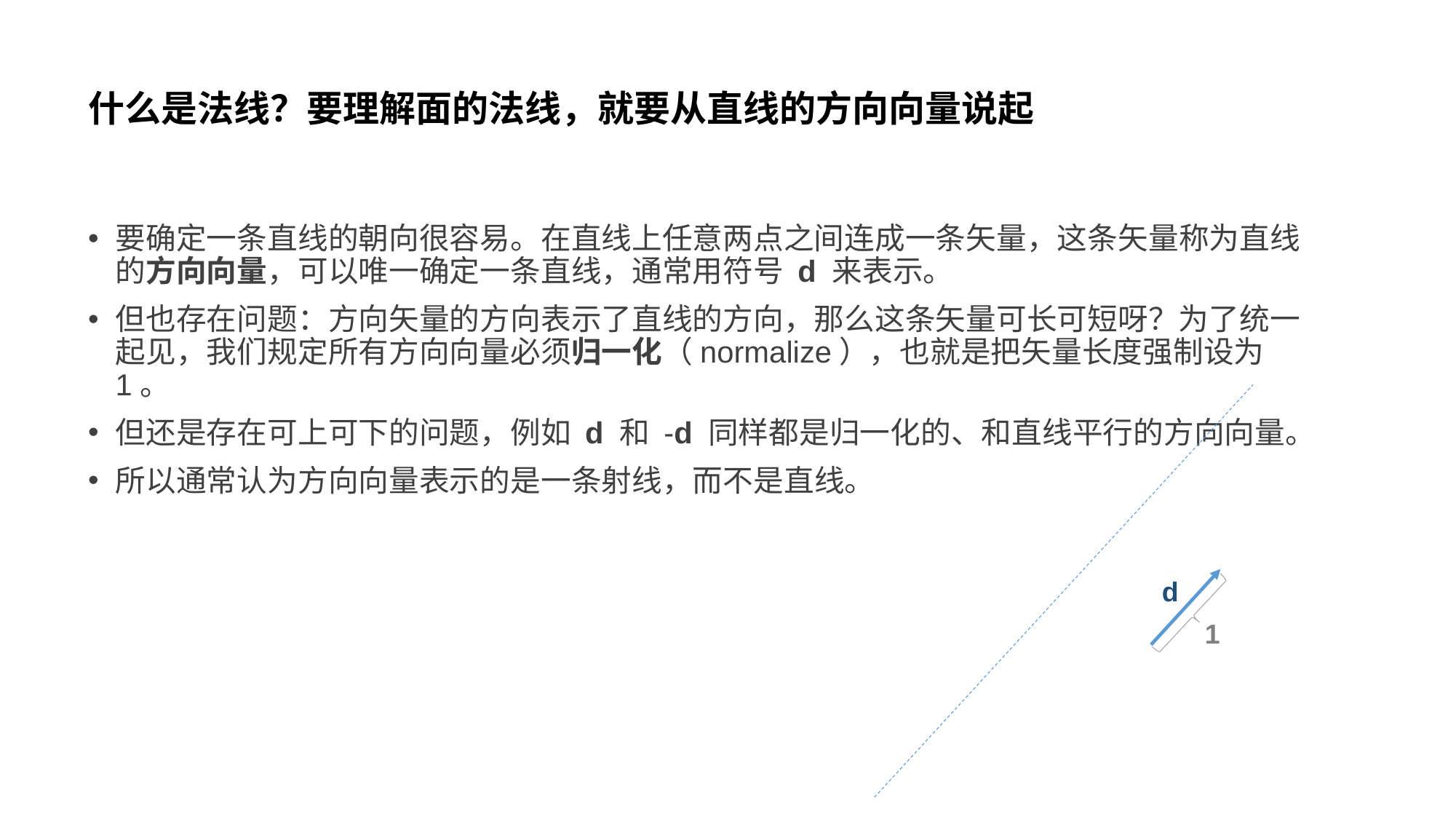

# 什么是法线？要理解面的法线，就要从直线的方向向量说起
要确定一条直线的朝向很容易。在直线上任意两点之间连成一条矢量，这条矢量称为直线的方向向量，可以唯一确定一条直线，通常用符号 d 来表示。
但也存在问题：方向矢量的方向表示了直线的方向，那么这条矢量可长可短呀？为了统一起见，我们规定所有方向向量必须归一化（normalize），也就是把矢量长度强制设为 1。
但还是存在可上可下的问题，例如 d 和 -d 同样都是归一化的、和直线平行的方向向量。
所以通常认为方向向量表示的是一条射线，而不是直线。

1
d